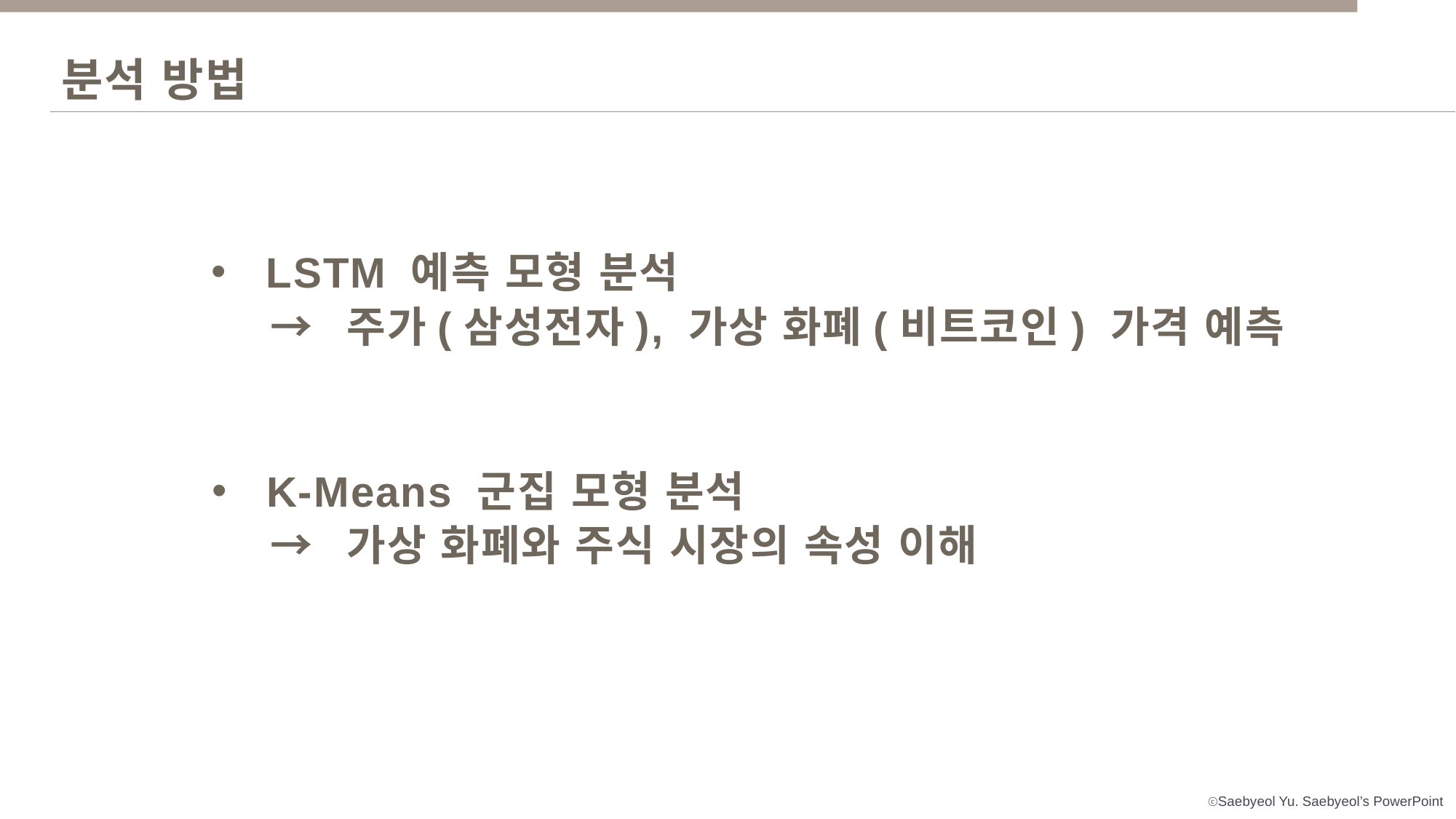

분석 방법
LSTM 예측 모형 분석
→  주가(삼성전자), 가상 화폐(비트코인) 가격 예측
K-Means 군집 모형 분석
→  가상 화폐와 주식 시장의 속성 이해